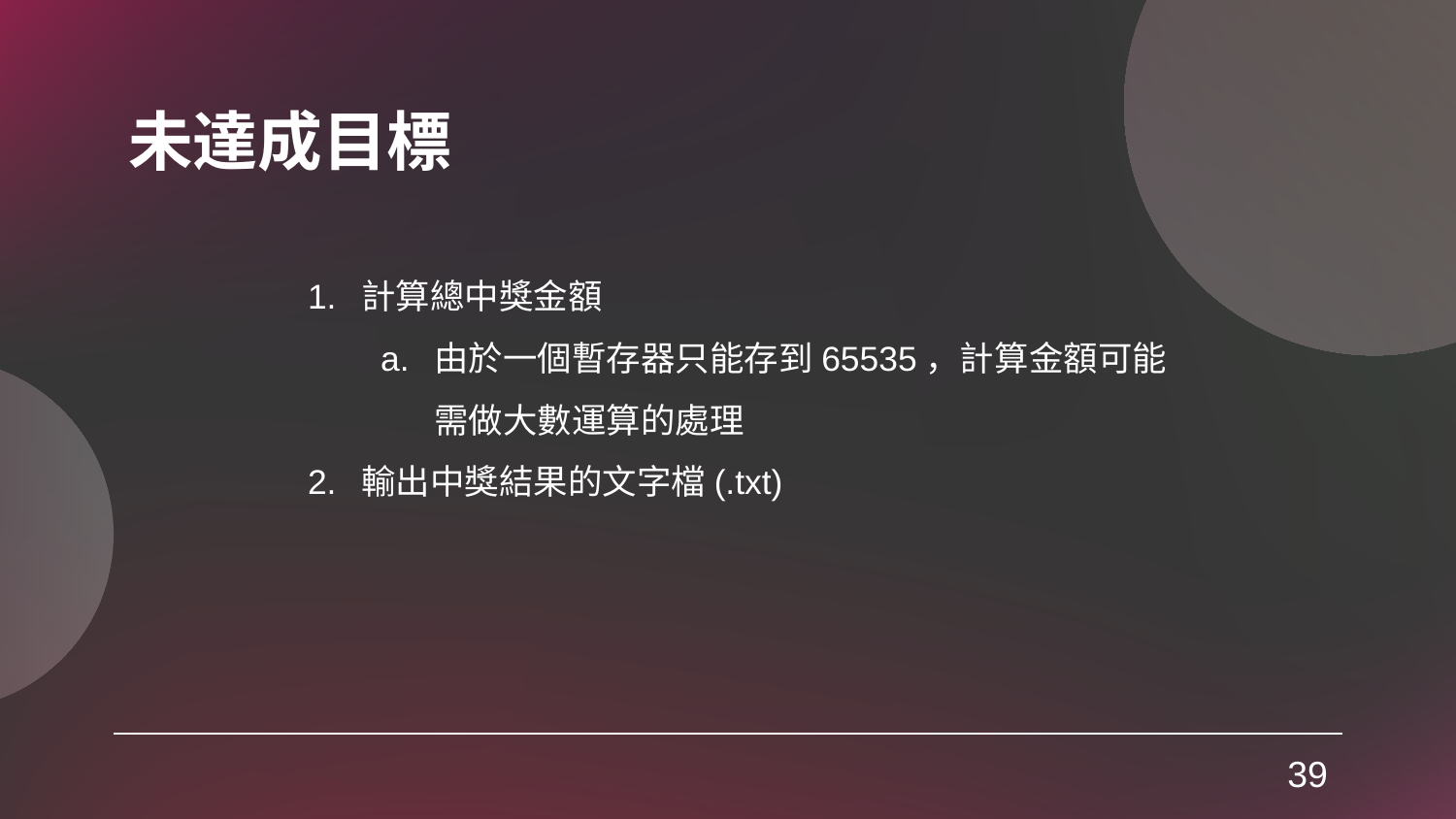

# 未達成目標
計算總中獎金額
由於一個暫存器只能存到65535，計算金額可能需做大數運算的處理
輸出中獎結果的文字檔(.txt)

39